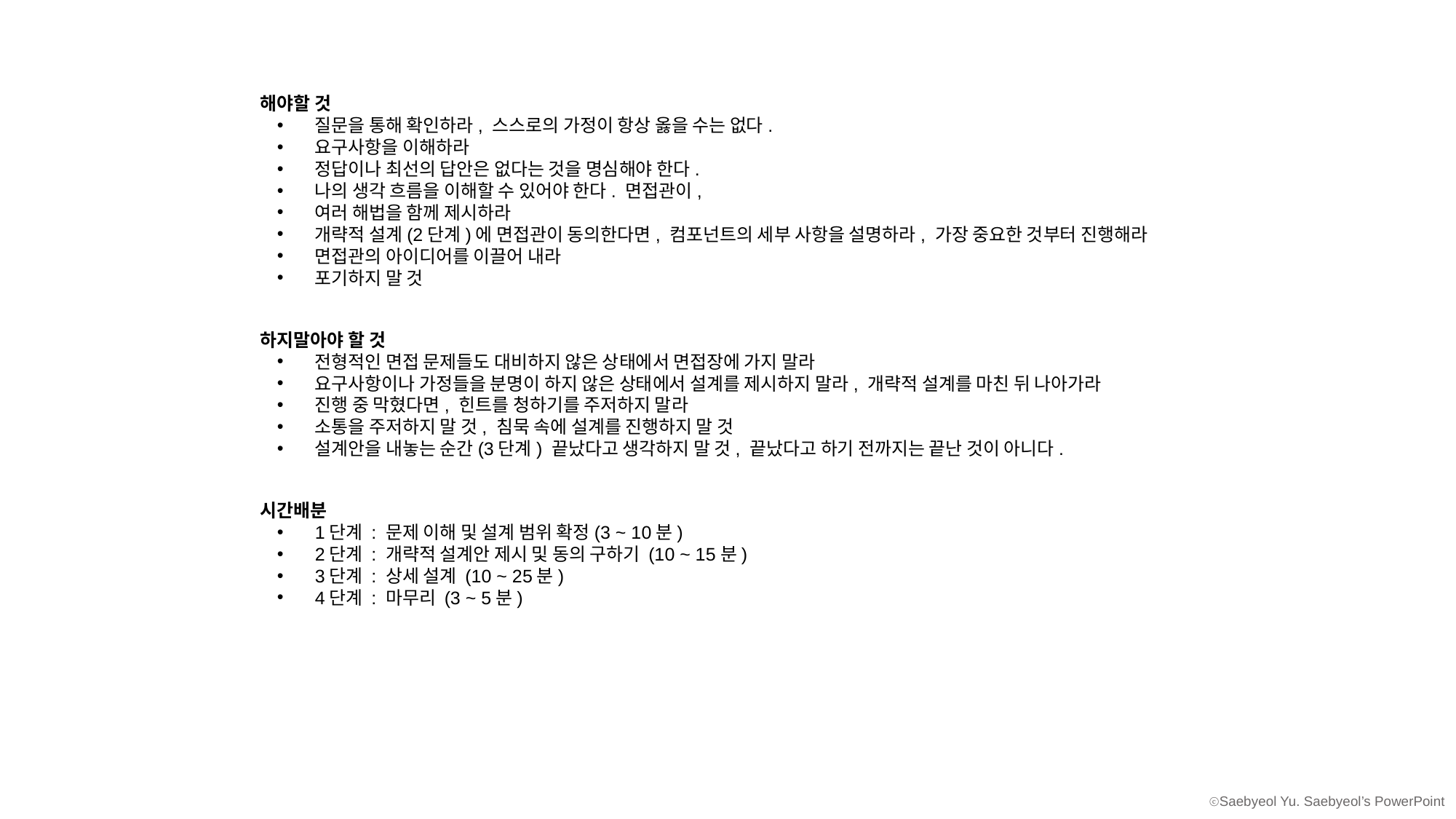

해야할 것
질문을 통해 확인하라, 스스로의 가정이 항상 옳을 수는 없다.
요구사항을 이해하라
정답이나 최선의 답안은 없다는 것을 명심해야 한다.
나의 생각 흐름을 이해할 수 있어야 한다. 면접관이,
여러 해법을 함께 제시하라
개략적 설계(2단계)에 면접관이 동의한다면, 컴포넌트의 세부 사항을 설명하라, 가장 중요한 것부터 진행해라
면접관의 아이디어를 이끌어 내라
포기하지 말 것

하지말아야 할 것
전형적인 면접 문제들도 대비하지 않은 상태에서 면접장에 가지 말라
요구사항이나 가정들을 분명이 하지 않은 상태에서 설계를 제시하지 말라, 개략적 설계를 마친 뒤 나아가라
진행 중 막혔다면, 힌트를 청하기를 주저하지 말라
소통을 주저하지 말 것, 침묵 속에 설계를 진행하지 말 것
설계안을 내놓는 순간(3단계) 끝났다고 생각하지 말 것, 끝났다고 하기 전까지는 끝난 것이 아니다.

시간배분
1단계 : 문제 이해 및 설계 범위 확정(3 ~ 10분)
2단계 : 개략적 설계안 제시 및 동의 구하기 (10 ~ 15분)
3단계 : 상세 설계 (10 ~ 25분)
4단계 : 마무리 (3 ~ 5분)